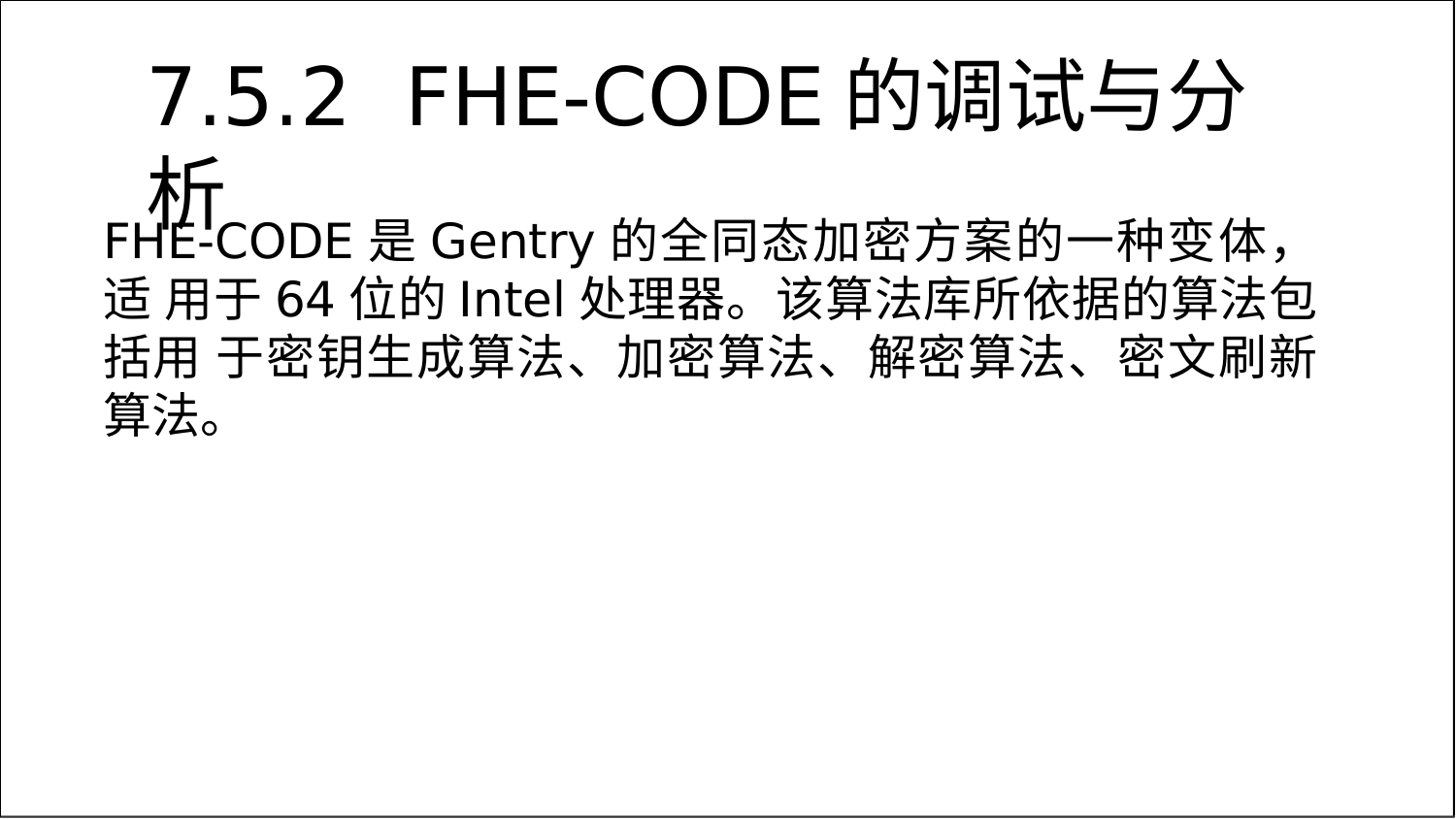

7.5.2	FHE-CODE的调试与分析
FHE-CODE是Gentry的全同态加密方案的一种变体，适 用于64位的Intel处理器。该算法库所依据的算法包括用 于密钥生成算法、加密算法、解密算法、密文刷新算法。